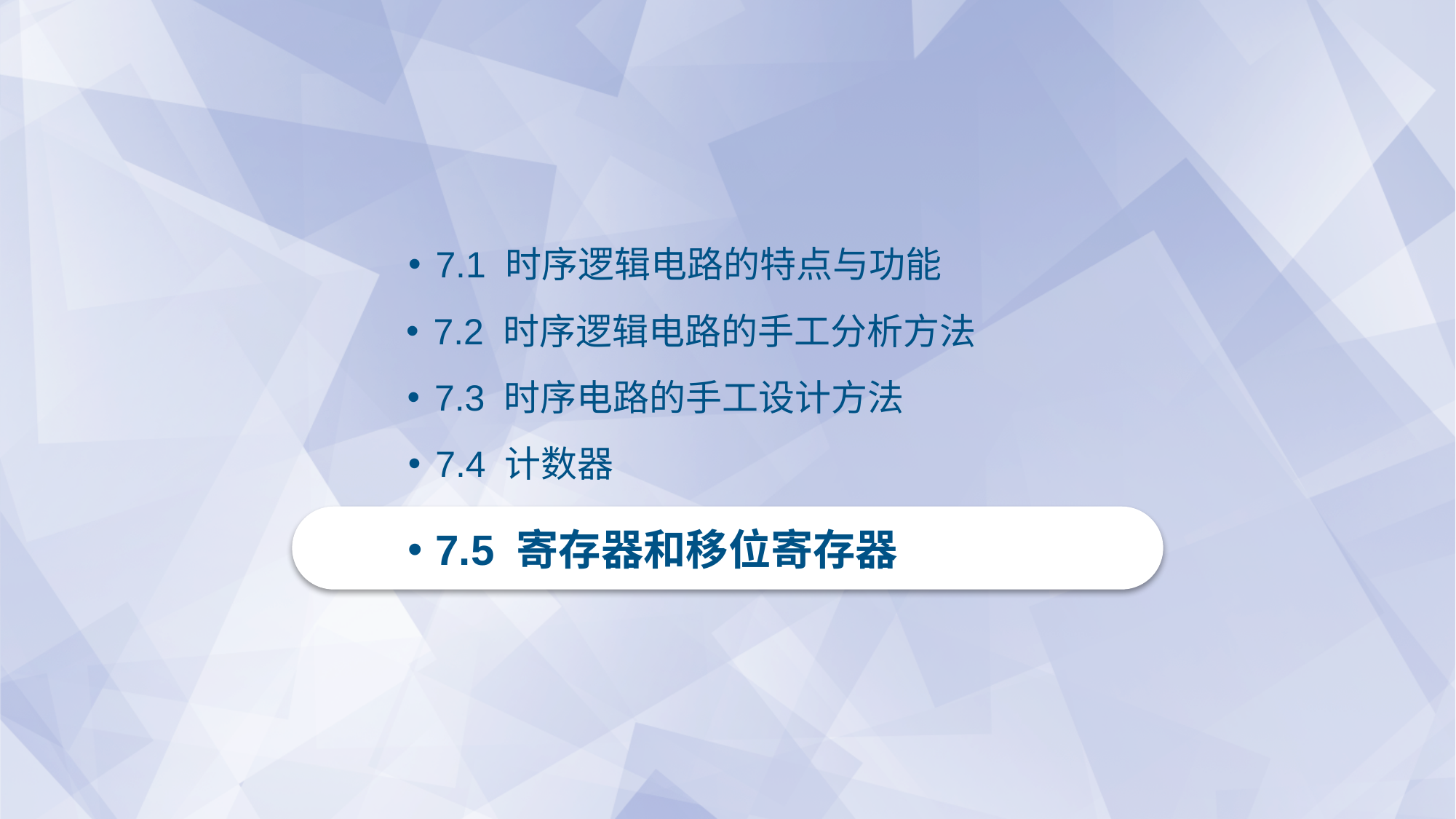

7.1 时序逻辑电路的特点与功能
7.2 时序逻辑电路的手工分析方法
7.3 时序电路的手工设计方法
7.4 计数器
7.5 寄存器和移位寄存器